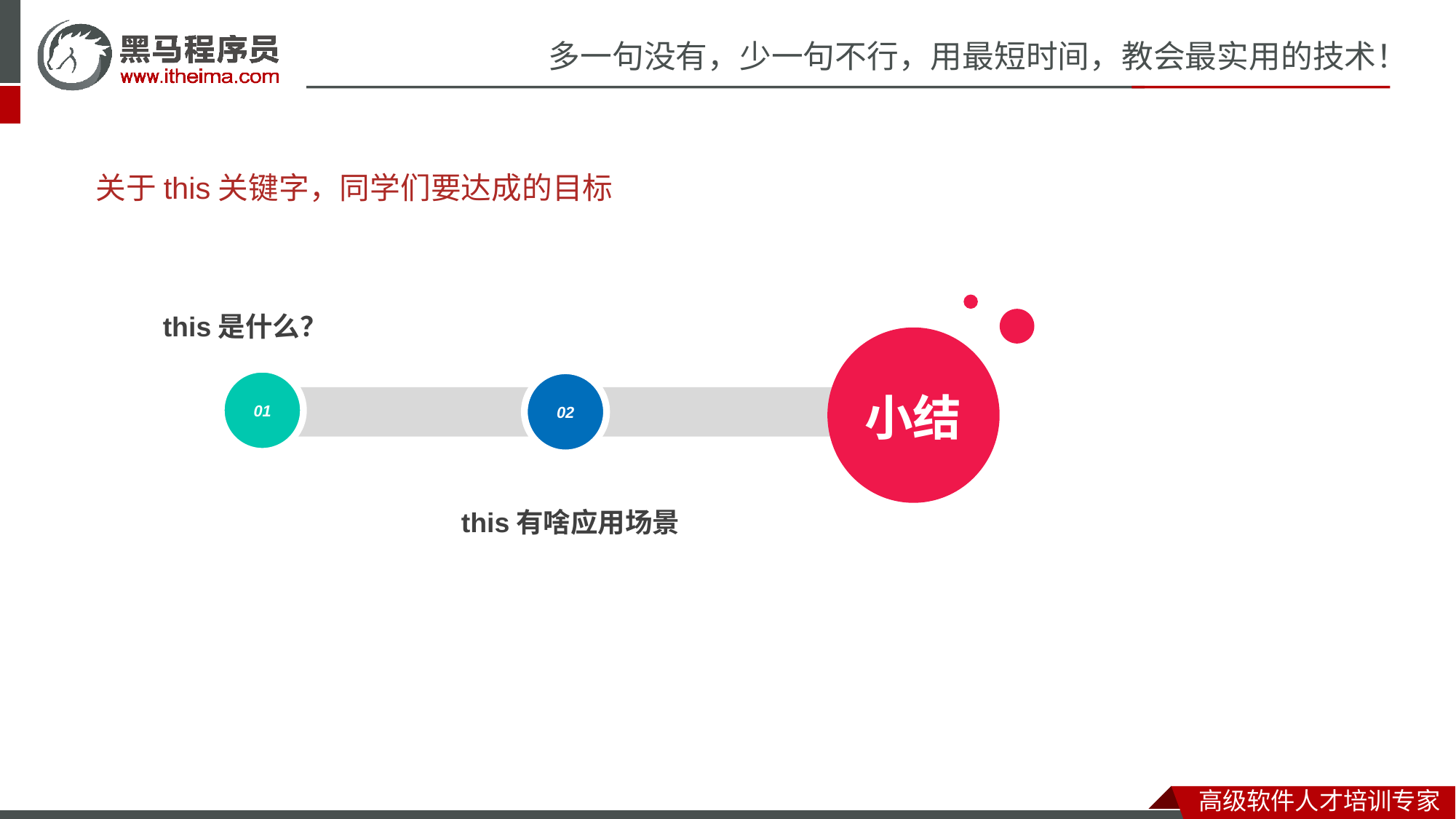

# 关于this关键字，同学们要达成的目标

01
02

this是什么？
小结
this有啥应用场景